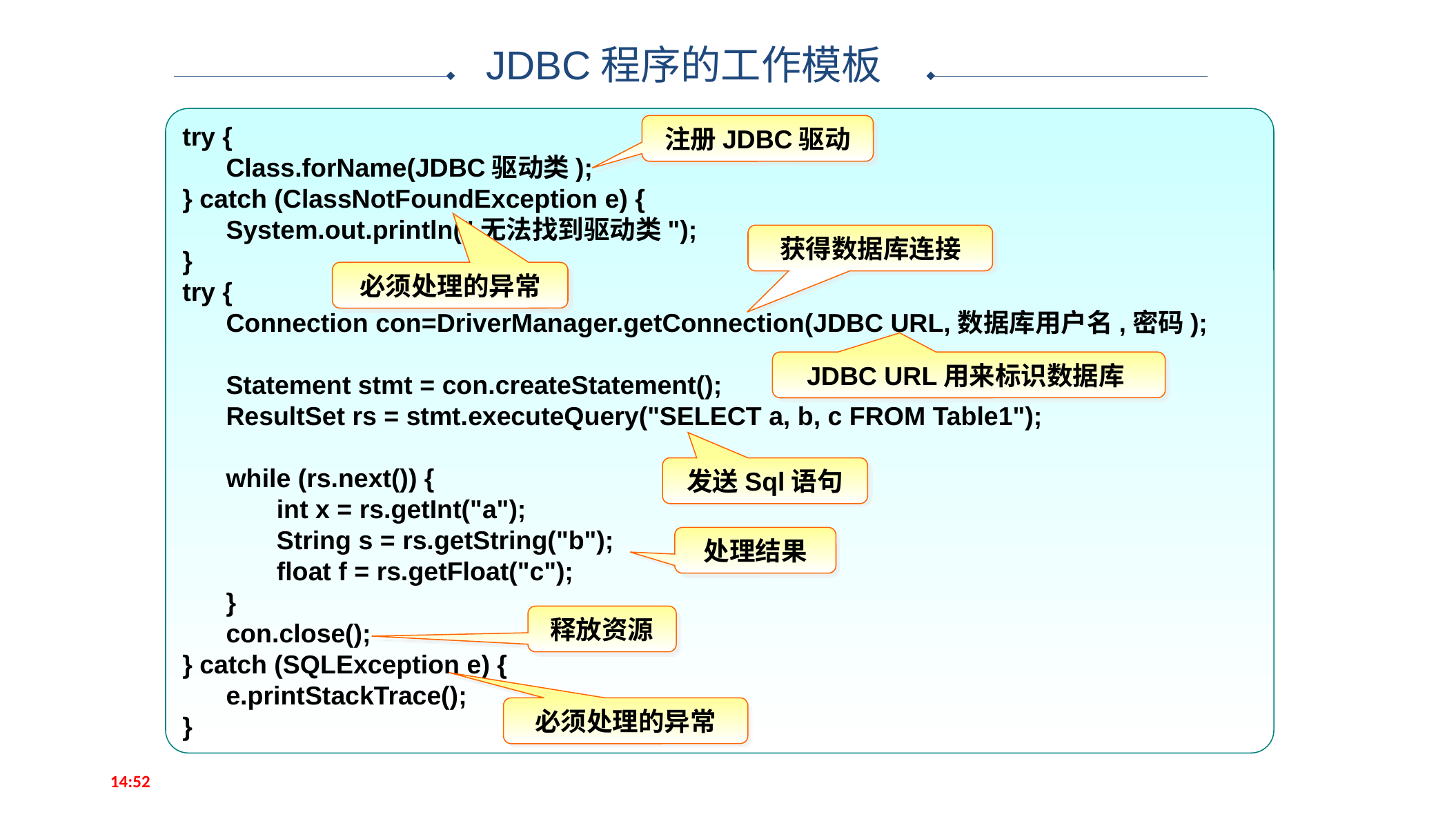

JDBC程序的工作模板
try {
      Class.forName(JDBC驱动类);
} catch (ClassNotFoundException e) {
      System.out.println("无法找到驱动类");
}
try {
      Connection con=DriverManager.getConnection(JDBC URL,数据库用户名,密码);

      Statement stmt = con.createStatement();
      ResultSet rs = stmt.executeQuery("SELECT a, b, c FROM Table1");

      while (rs.next()) {
             int x = rs.getInt("a");
             String s = rs.getString("b");
             float f = rs.getFloat("c");
      }
      con.close();
} catch (SQLException e) {
      e.printStackTrace();
}
注册JDBC驱动
获得数据库连接
必须处理的异常
JDBC URL用来标识数据库
发送Sql语句
处理结果
释放资源
必须处理的异常
14:52